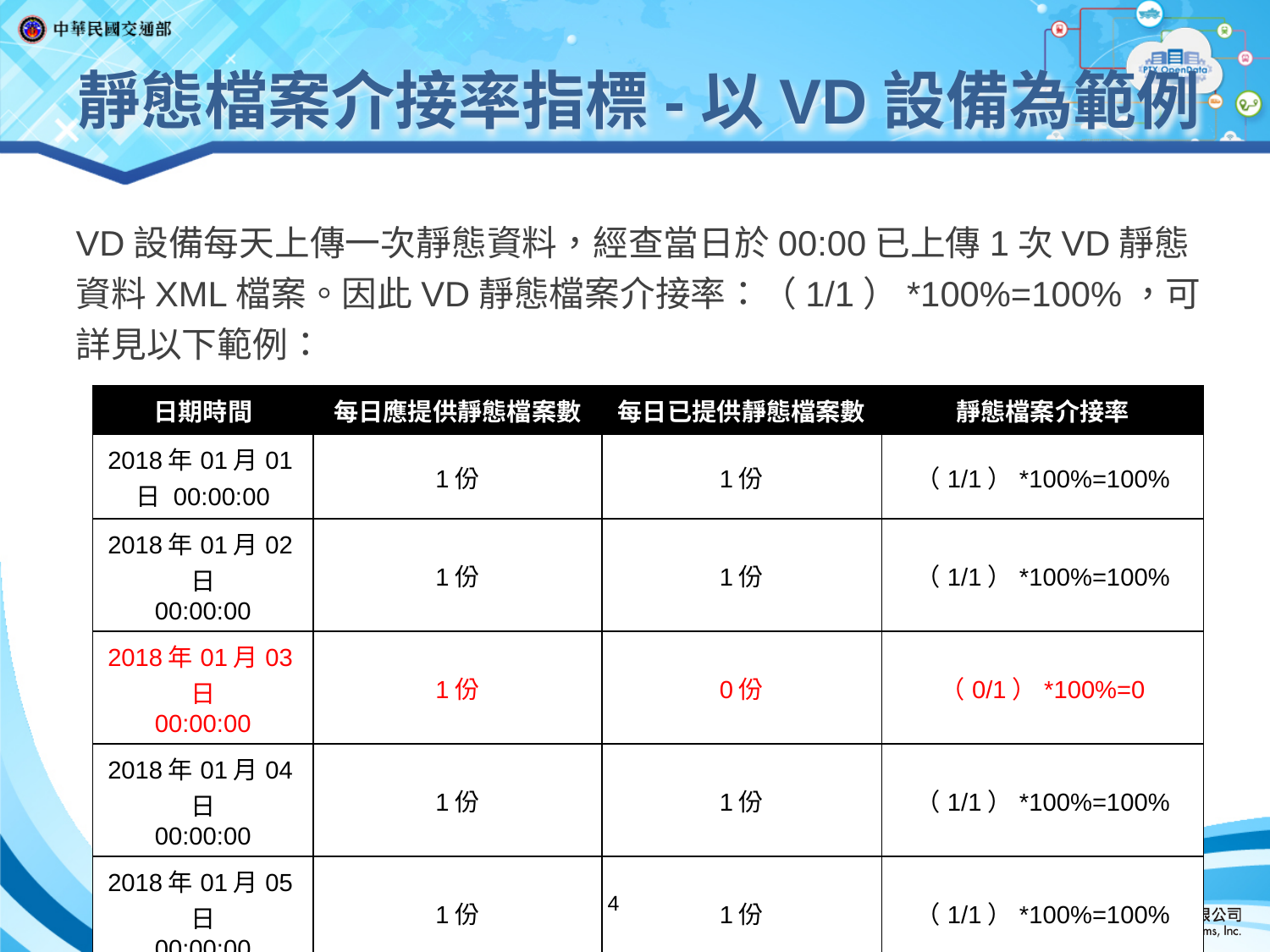

# 靜態檔案介接率指標-以VD設備為範例
VD設備每天上傳一次靜態資料，經查當日於00:00已上傳1次VD靜態資料XML檔案。因此VD靜態檔案介接率：（1/1）*100%=100%，可詳見以下範例：
| 日期時間 | 每日應提供靜態檔案數 | 每日已提供靜態檔案數 | 靜態檔案介接率 |
| --- | --- | --- | --- |
| 2018年01月01日 00:00:00 | 1份 | 1份 | （1/1）\*100%=100% |
| 2018年01月02日 00:00:00 | 1份 | 1份 | （1/1）\*100%=100% |
| 2018年01月03日 00:00:00 | 1份 | 0份 | （0/1）\*100%=0 |
| 2018年01月04日 00:00:00 | 1份 | 1份 | （1/1）\*100%=100% |
| 2018年01月05日 00:00:00 | 1份 | 1份 | （1/1）\*100%=100% |
| 2018年01月06日 00:00:00 | 1份 | 1份 | （1/1）\*100%=100% |
| 2018年01月07日 00:00:00 | 1份 | 0份 | （0/1）\*100%=0 |
4